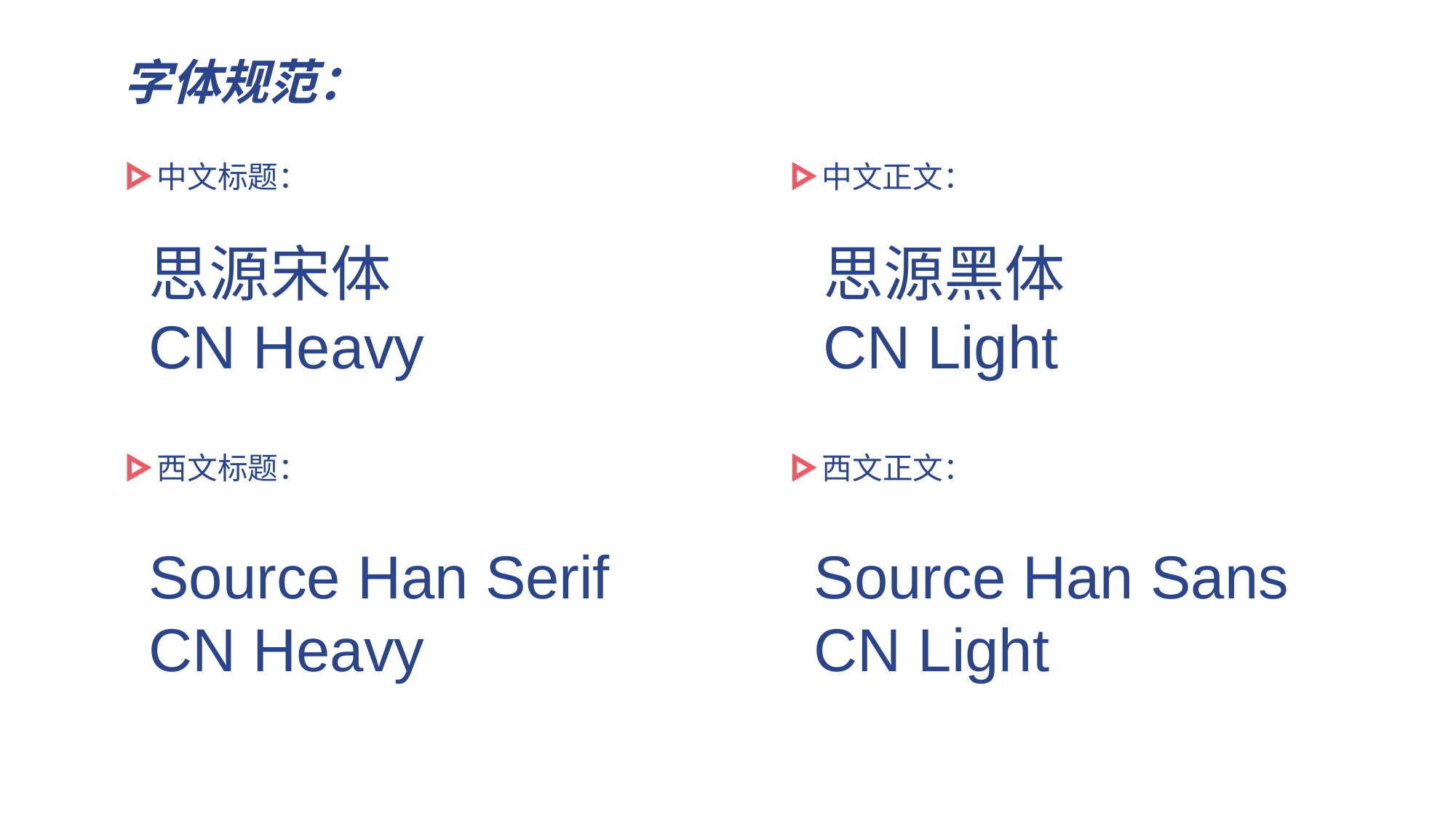

字体规范：
中文标题：
中文正文：

思源宋体
CN Heavy
思源黑体
CN Light
西文标题：
西文正文：

Source Han Serif
CN Heavy
Source Han Sans
CN Light